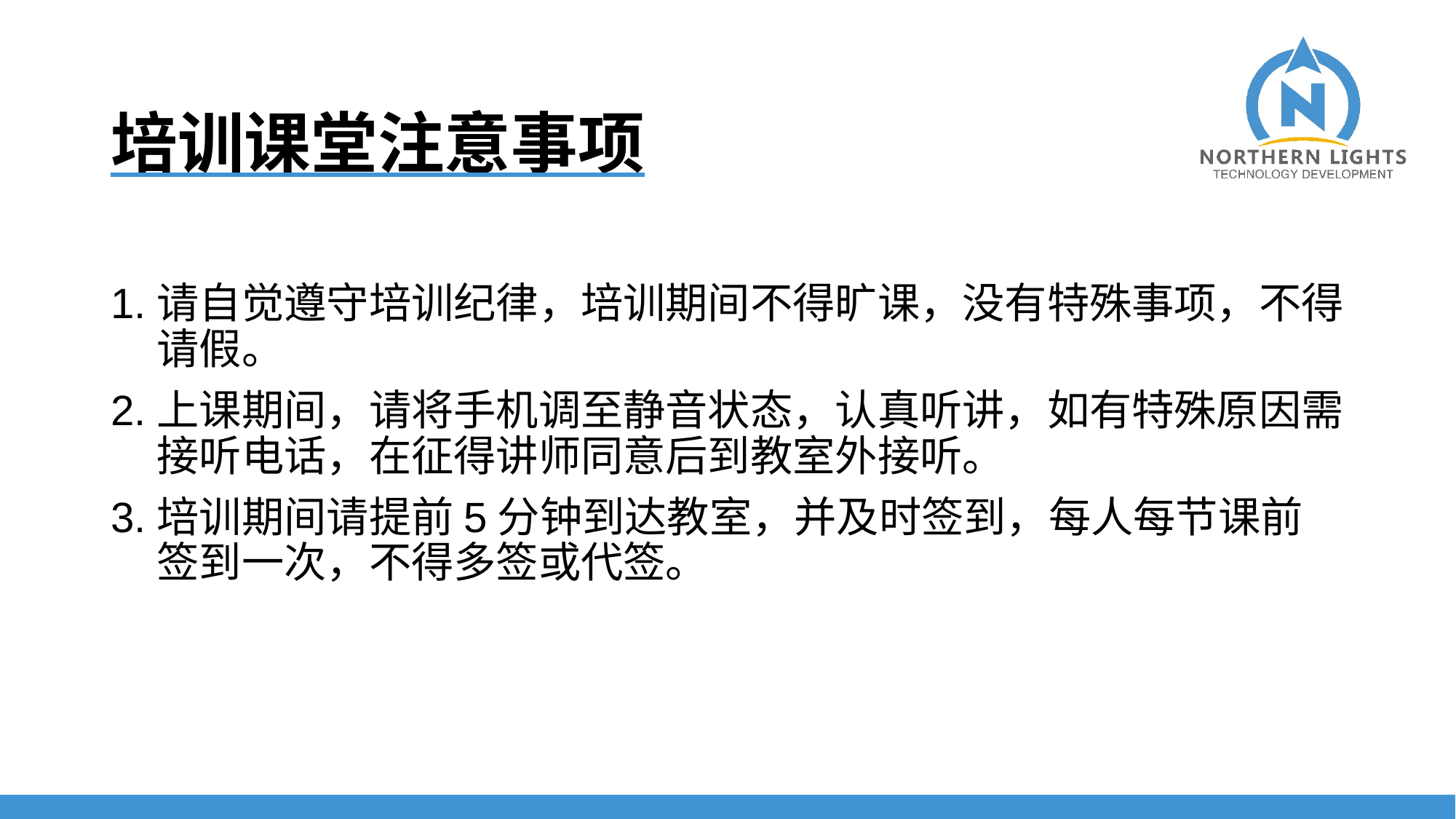

# 培训课堂注意事项
请自觉遵守培训纪律，培训期间不得旷课，没有特殊事项，不得请假。
上课期间，请将手机调至静音状态，认真听讲，如有特殊原因需接听电话，在征得讲师同意后到教室外接听。
培训期间请提前5分钟到达教室，并及时签到，每人每节课前签到一次，不得多签或代签。